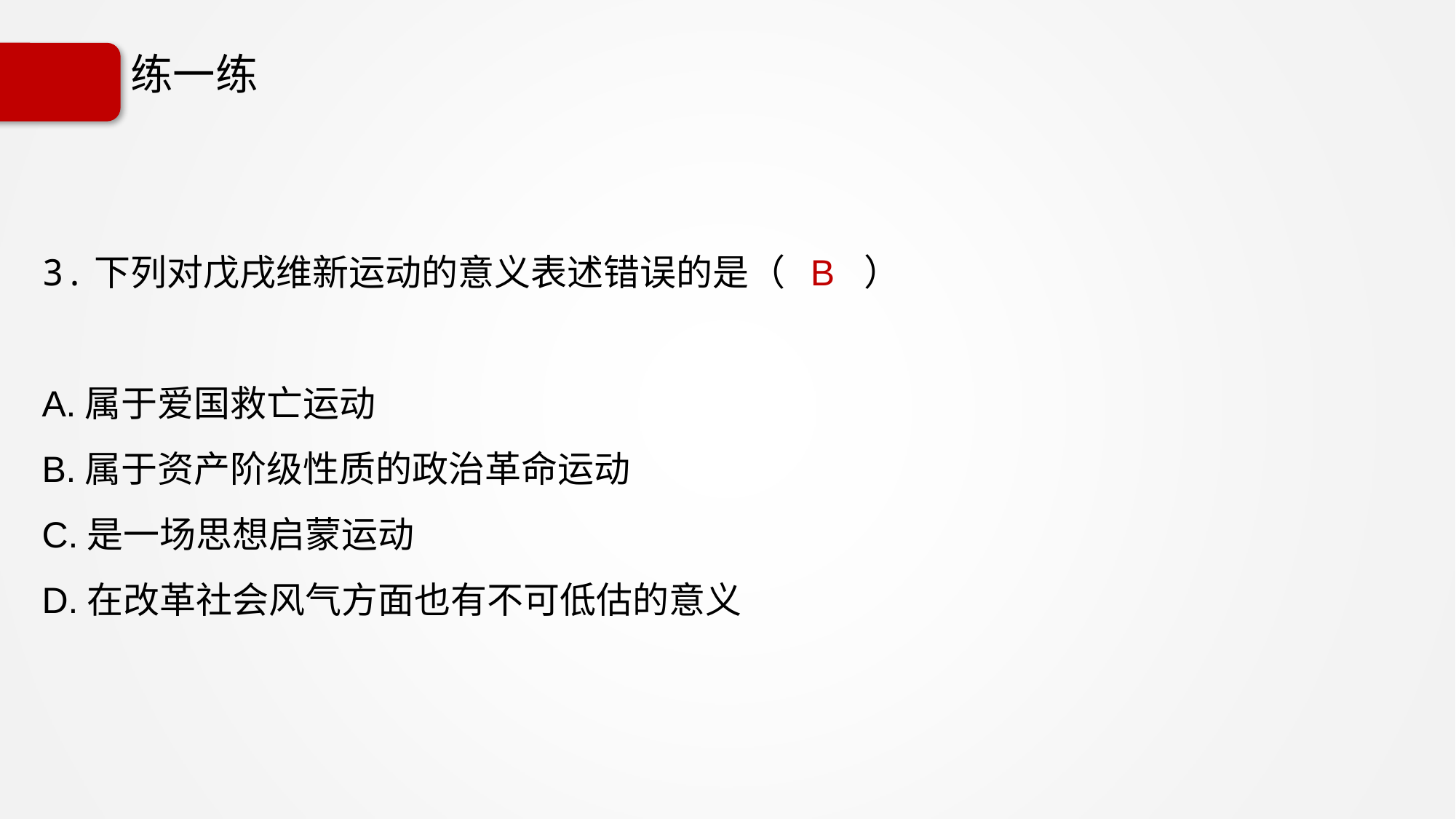

# 练一练
3.下列对戊戌维新运动的意义表述错误的是（  B  ）
A.属于爱国救亡运动
B.属于资产阶级性质的政治革命运动
C.是一场思想启蒙运动
D.在改革社会风气方面也有不可低估的意义